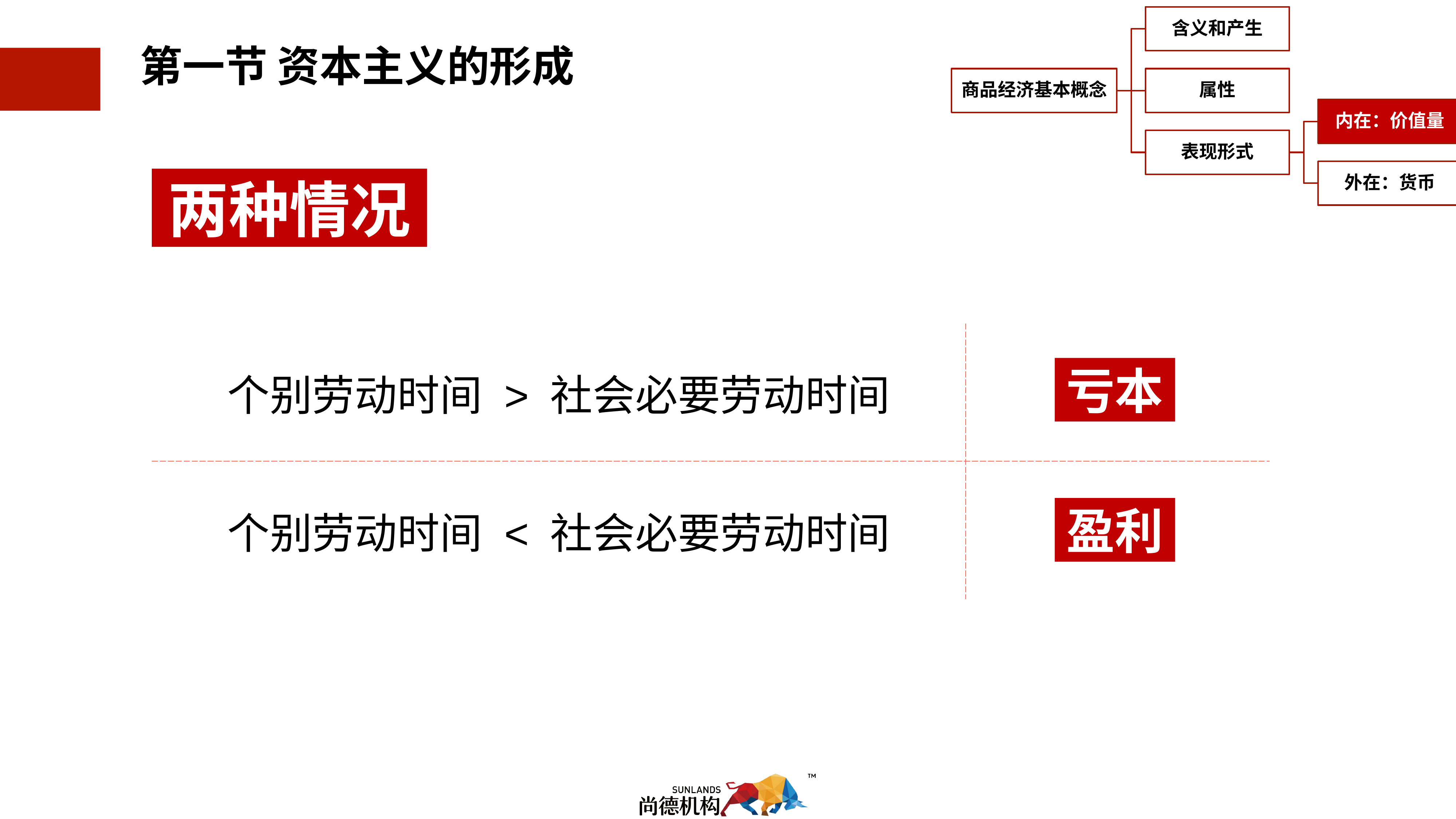

商品经济基本概念
含义和产生
属性
表现形式
内在：价值量
外在：货币
第一节 资本主义的形成
两种情况
| 个别劳动时间 > 社会必要劳动时间 |  |
| --- | --- |
| 个别劳动时间 < 社会必要劳动时间 |  |
亏本
盈利